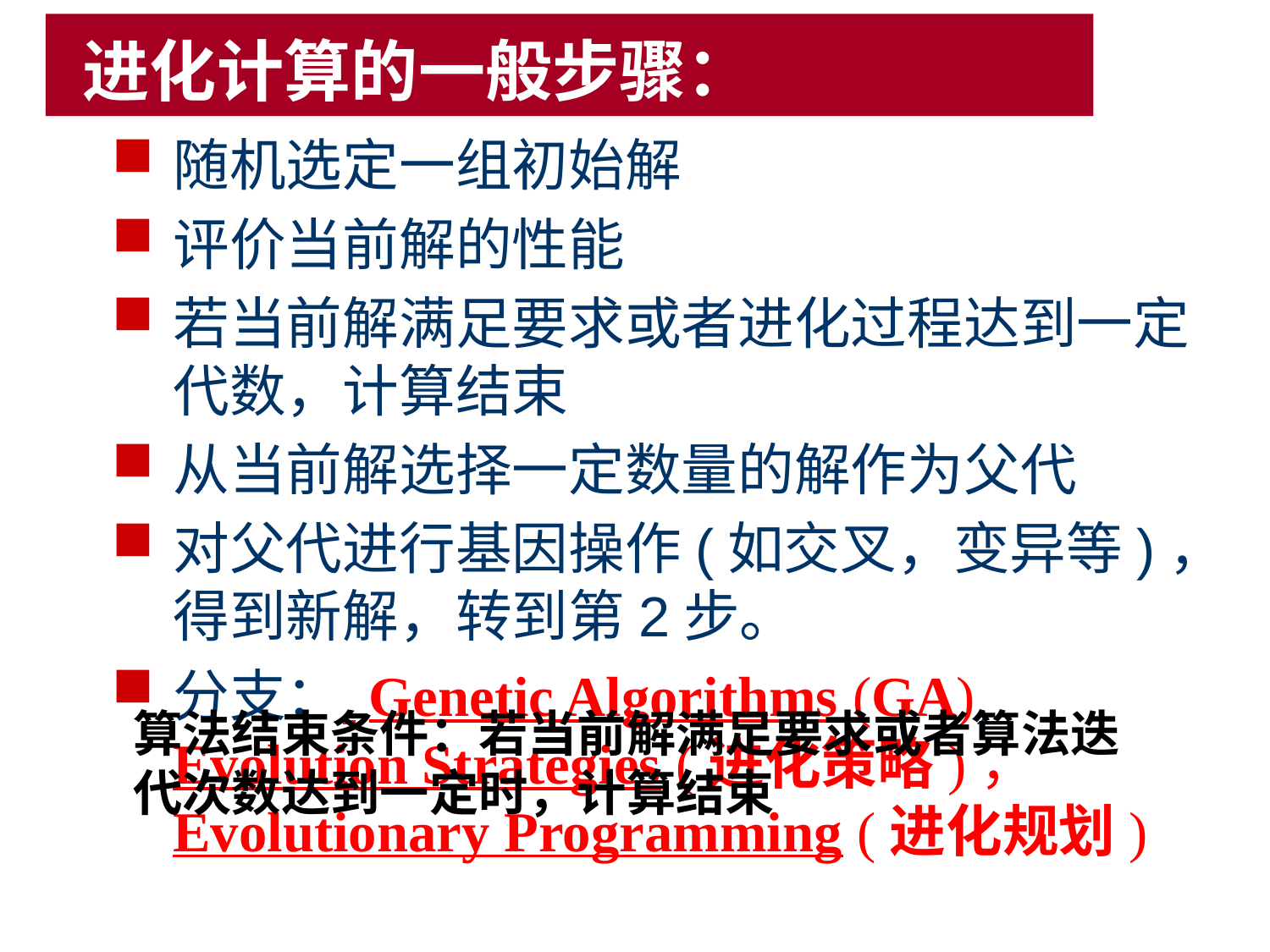

# 进化计算的一般步骤：
随机选定一组初始解
评价当前解的性能
若当前解满足要求或者进化过程达到一定代数，计算结束
从当前解选择一定数量的解作为父代
对父代进行基因操作(如交叉，变异等)，得到新解，转到第2步。
分支： Genetic Algorithms (GA), Evolution Strategies (进化策略)， Evolutionary Programming (进化规划)
算法结束条件：若当前解满足要求或者算法迭代次数达到一定时，计算结束